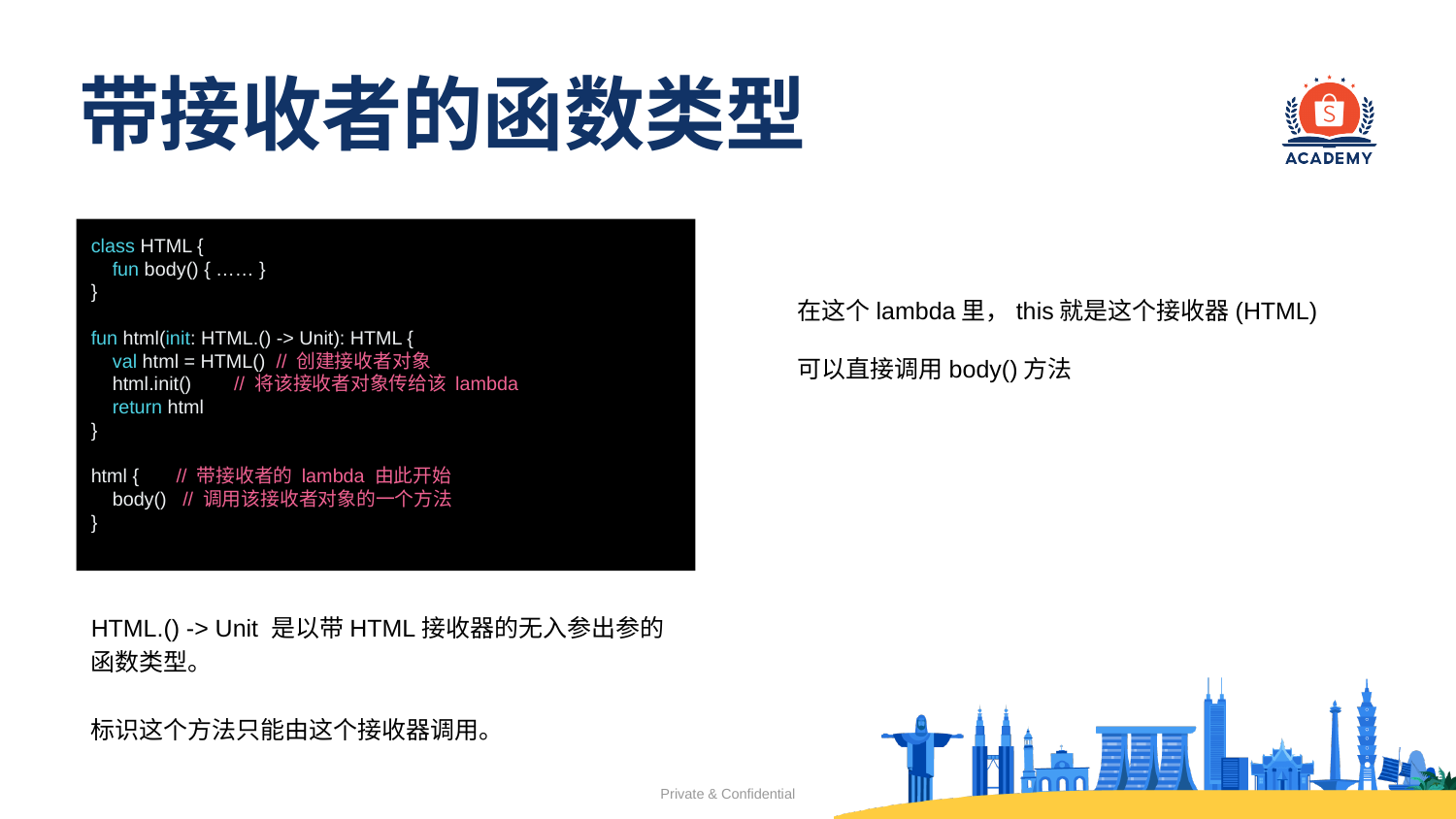

# 带接收者的函数类型
class HTML {
    fun body() { …… }
}

fun html(init: HTML.() -> Unit): HTML {
    val html = HTML()  // 创建接收者对象
    html.init()        // 将该接收者对象传给该 lambda
    return html
}

html {       // 带接收者的 lambda 由此开始
    body()   // 调用该接收者对象的一个方法
}

在这个lambda里，this就是这个接收器(HTML)

可以直接调用body()方法
HTML.() -> Unit 是以带HTML接收器的无入参出参的函数类型。

标识这个方法只能由这个接收器调用。